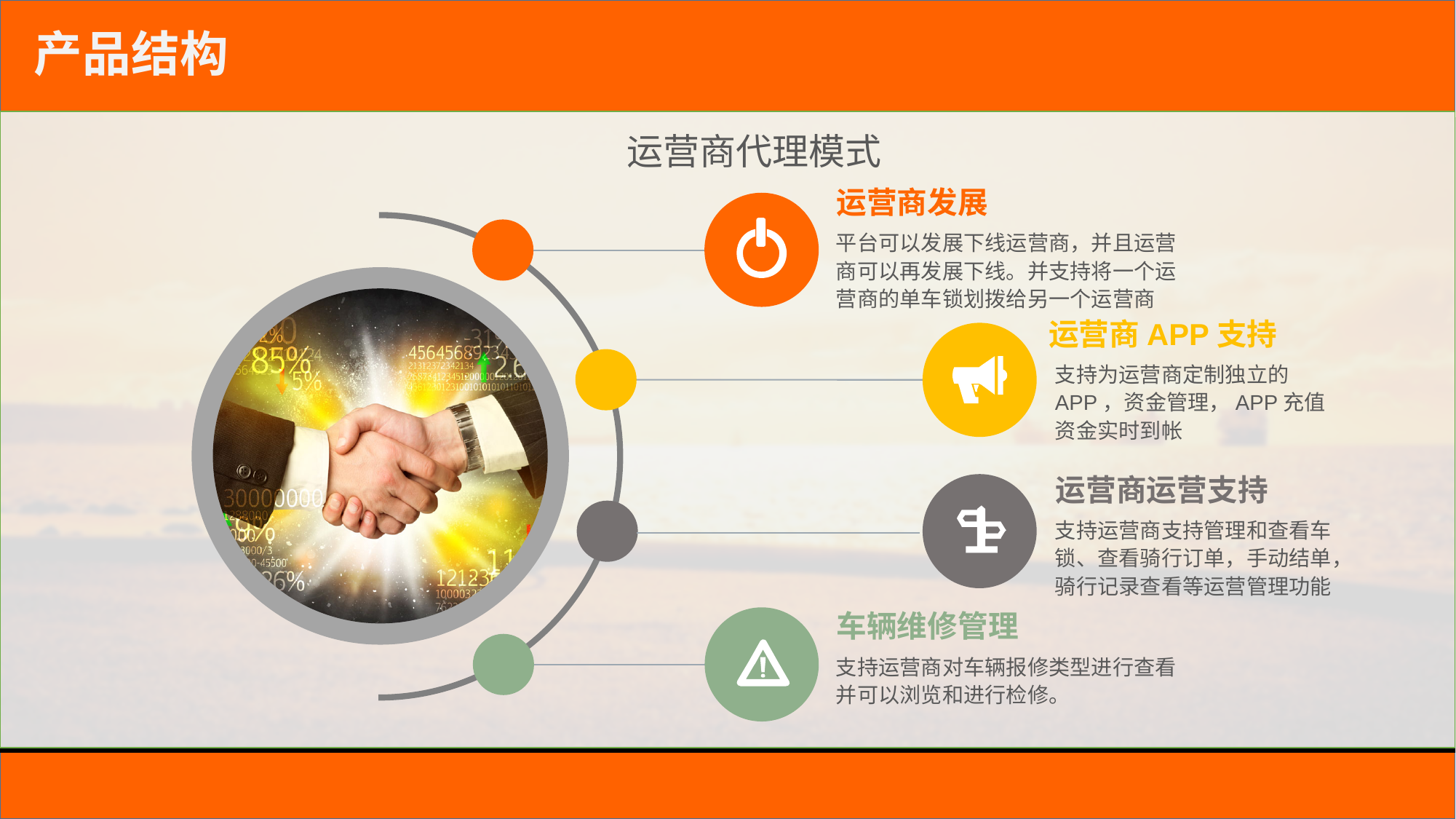

# 产品结构
运营商代理模式
运营商发展

平台可以发展下线运营商，并且运营商可以再发展下线。并支持将一个运营商的单车锁划拨给另一个运营商

运营商APP支持

支持为运营商定制独立的APP，资金管理，APP充值资金实时到帐
运营商运营支持

支持运营商支持管理和查看车锁、查看骑行订单，手动结单，骑行记录查看等运营管理功能
车辆维修管理

支持运营商对车辆报修类型进行查看并可以浏览和进行检修。